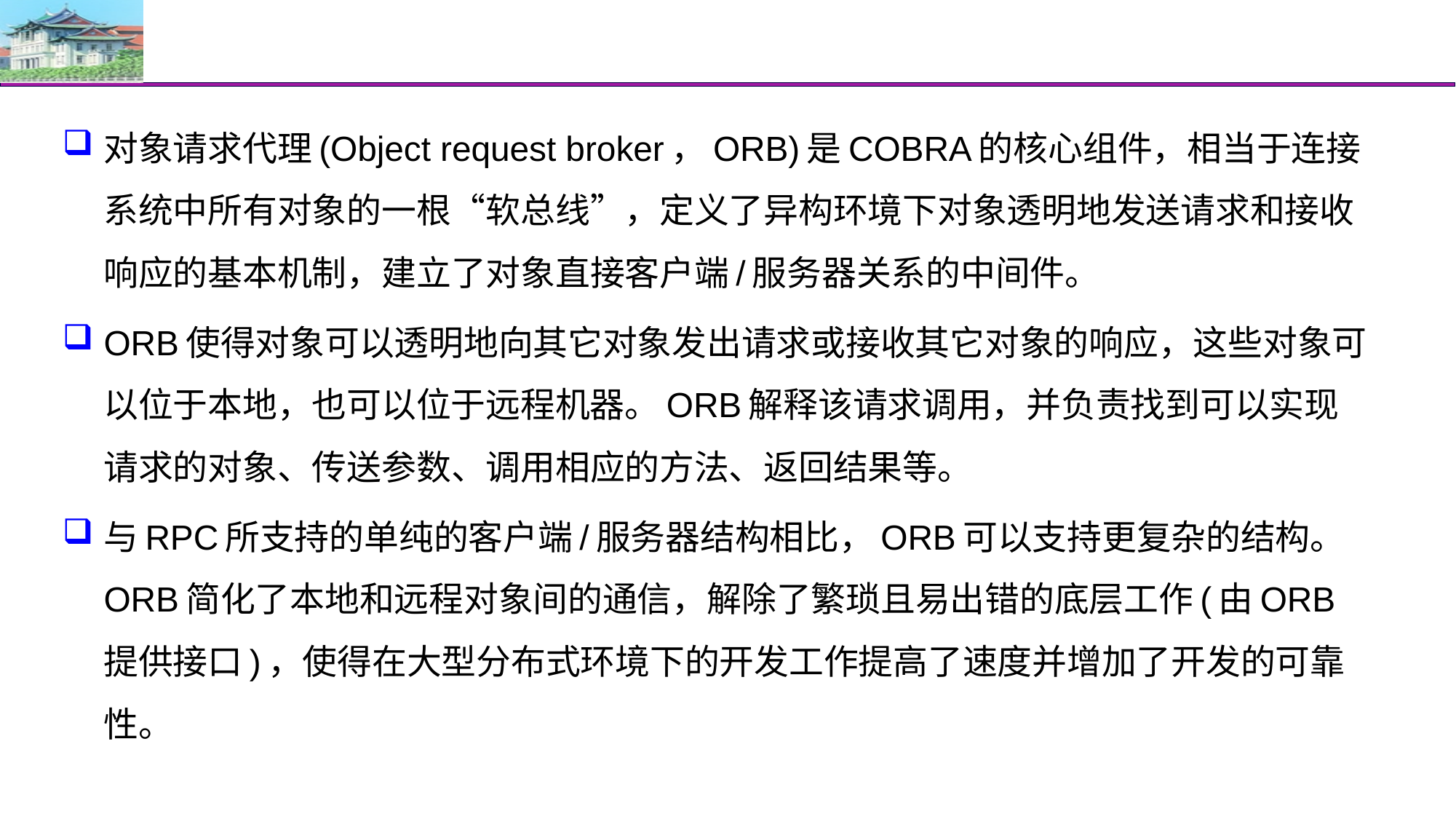

#
对象请求代理(Object request broker，ORB)是COBRA的核心组件，相当于连接系统中所有对象的一根“软总线”，定义了异构环境下对象透明地发送请求和接收响应的基本机制，建立了对象直接客户端/服务器关系的中间件。
ORB使得对象可以透明地向其它对象发出请求或接收其它对象的响应，这些对象可以位于本地，也可以位于远程机器。ORB解释该请求调用，并负责找到可以实现请求的对象、传送参数、调用相应的方法、返回结果等。
与RPC所支持的单纯的客户端/服务器结构相比，ORB可以支持更复杂的结构。ORB简化了本地和远程对象间的通信，解除了繁琐且易出错的底层工作(由ORB提供接口)，使得在大型分布式环境下的开发工作提高了速度并增加了开发的可靠性。